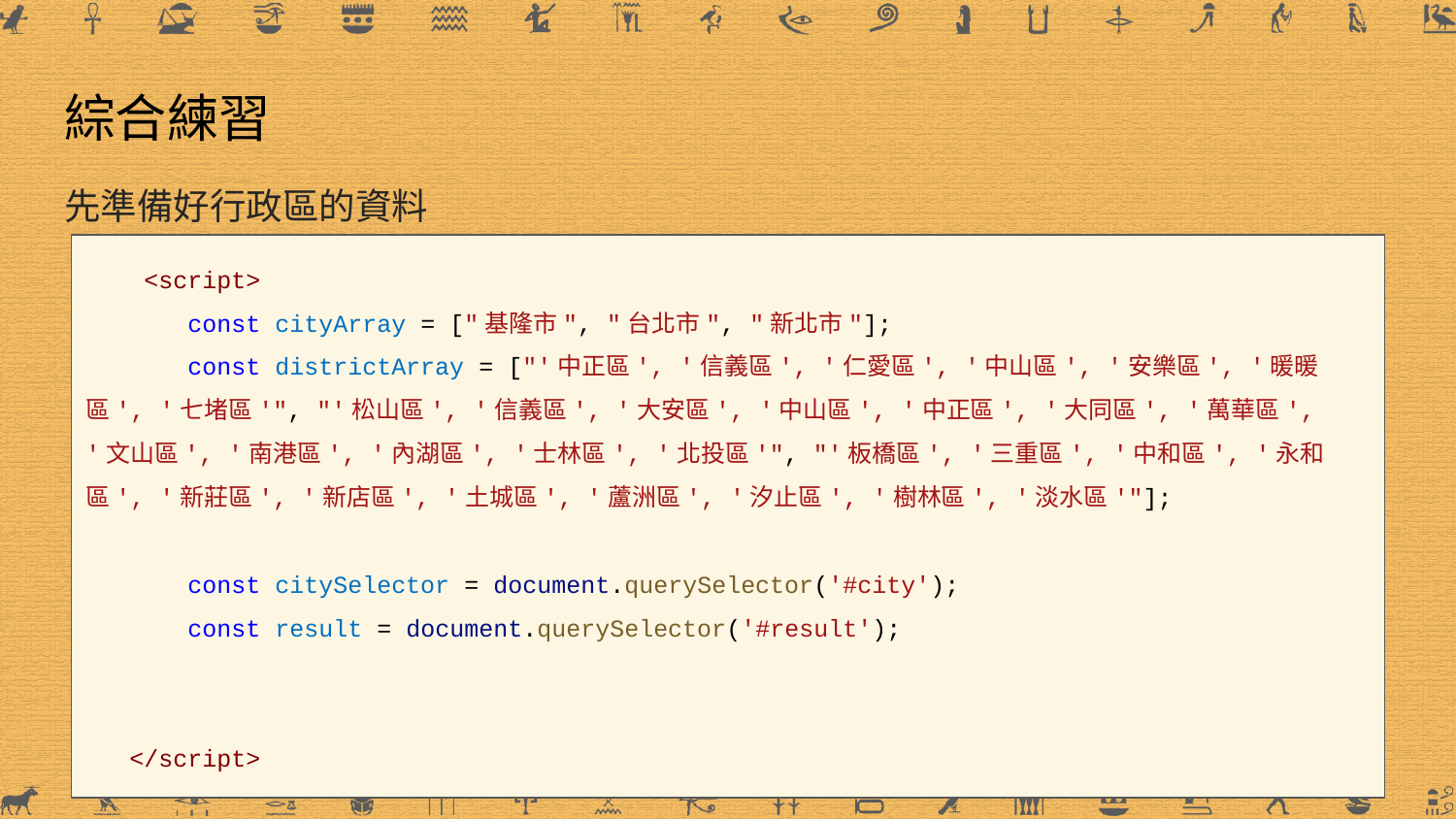

# 綜合練習
先準備好行政區的資料
    <script>
       const cityArray = ["基隆市", "台北市", "新北市"];
       const districtArray = ["'中正區', '信義區', '仁愛區', '中山區', '安樂區', '暖暖區', '七堵區'", "'松山區', '信義區', '大安區', '中山區', '中正區', '大同區', '萬華區', '文山區', '南港區', '內湖區', '士林區', '北投區'", "'板橋區', '三重區', '中和區', '永和區', '新莊區', '新店區', '土城區', '蘆洲區', '汐止區', '樹林區', '淡水區'"];

       const citySelector = document.querySelector('#city');
       const result = document.querySelector('#result');

   </script>